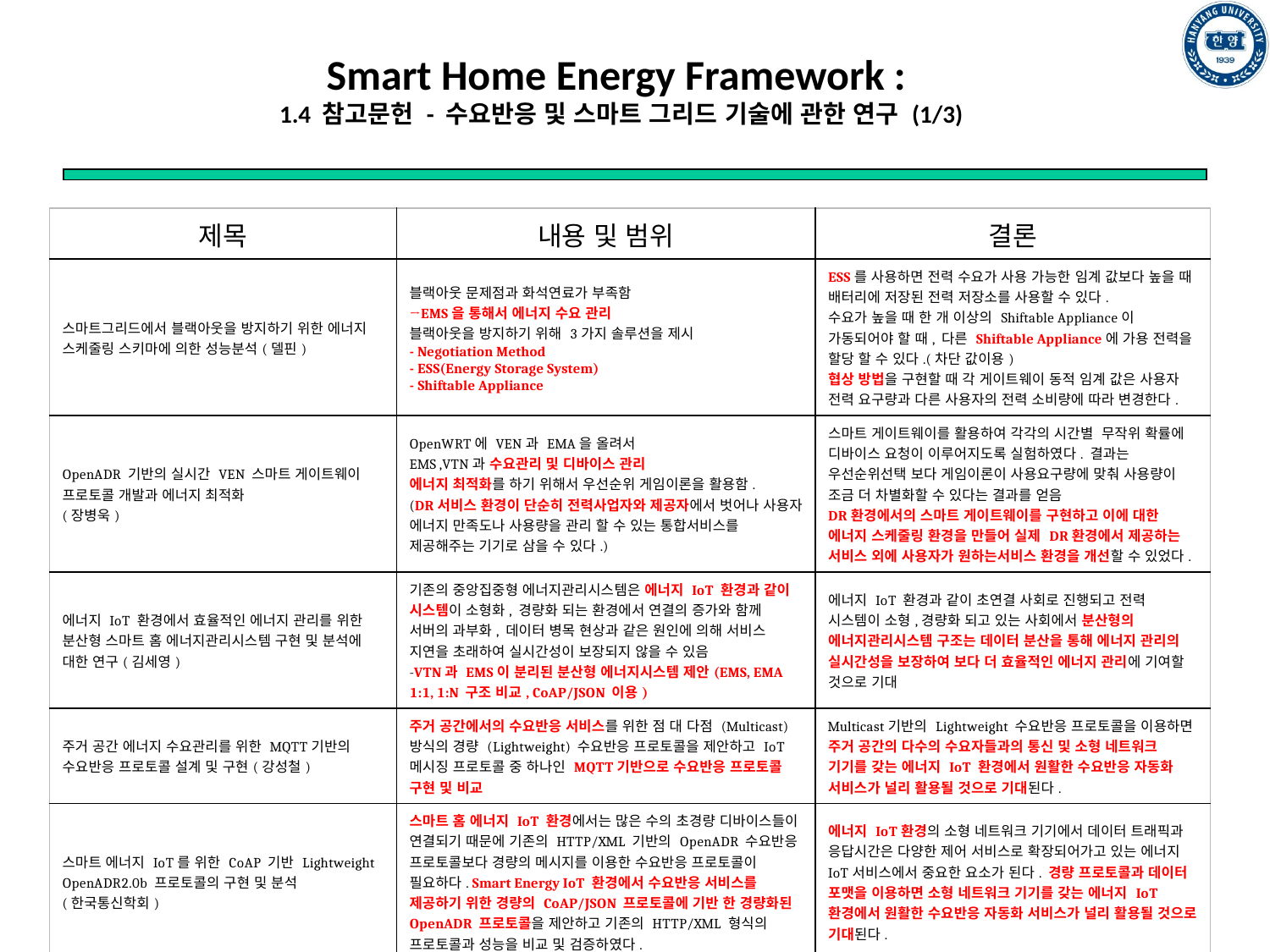

# Smart Home Energy Framework : 1.4 참고문헌 - 수요반응 및 스마트 그리드 기술에 관한 연구 (1/3)
| 제목 | 내용 및 범위 | 결론 |
| --- | --- | --- |
| 스마트그리드에서 블랙아웃을 방지하기 위한 에너지 스케줄링 스키마에 의한 성능분석(델핀) | 블랙아웃 문제점과 화석연료가 부족함 →EMS을 통해서 에너지 수요 관리 블랙아웃을 방지하기 위해 3가지 솔루션을 제시 - Negotiation Method - ESS(Energy Storage System) - Shiftable Appliance | ESS를 사용하면 전력 수요가 사용 가능한 임계 값보다 높을 때 배터리에 저장된 전력 저장소를 사용할 수 있다. 수요가 높을 때 한 개 이상의 Shiftable Appliance이 가동되어야 할 때, 다른 Shiftable Appliance에 가용 전력을 할당 할 수 있다.(차단 값이용) 협상 방법을 구현할 때 각 게이트웨이 동적 임계 값은 사용자 전력 요구량과 다른 사용자의 전력 소비량에 따라 변경한다. |
| OpenADR 기반의 실시간 VEN 스마트 게이트웨이 프로토콜 개발과 에너지 최적화 (장병욱) | OpenWRT에 VEN과 EMA을 올려서 EMS ,VTN과 수요관리 및 디바이스 관리 에너지 최적화를 하기 위해서 우선순위 게임이론을 활용함. (DR서비스 환경이 단순히 전력사업자와 제공자에서 벗어나 사용자 에너지 만족도나 사용량을 관리 할 수 있는 통합서비스를 제공해주는 기기로 삼을 수 있다.) | 스마트 게이트웨이를 활용하여 각각의 시간별 무작위 확률에 디바이스 요청이 이루어지도록 실험하였다. 결과는 우선순위선택 보다 게임이론이 사용요구량에 맞춰 사용량이 조금 더 차별화할 수 있다는 결과를 얻음 DR환경에서의 스마트 게이트웨이를 구현하고 이에 대한 에너지 스케줄링 환경을 만들어 실제 DR환경에서 제공하는 서비스 외에 사용자가 원하는서비스 환경을 개선할 수 있었다. |
| 에너지 IoT 환경에서 효율적인 에너지 관리를 위한 분산형 스마트 홈 에너지관리시스템 구현 및 분석에 대한 연구(김세영) | 기존의 중앙집중형 에너지관리시스템은 에너지 IoT 환경과 같이 시스템이 소형화, 경량화 되는 환경에서 연결의 증가와 함께 서버의 과부화, 데이터 병목 현상과 같은 원인에 의해 서비스 지연을 초래하여 실시간성이 보장되지 않을 수 있음 -VTN과 EMS이 분리된 분산형 에너지시스템 제안(EMS, EMA 1:1, 1:N 구조 비교, CoAP/JSON 이용) | 에너지 IoT 환경과 같이 초연결 사회로 진행되고 전력 시스템이 소형,경량화 되고 있는 사회에서 분산형의 에너지관리시스템 구조는 데이터 분산을 통해 에너지 관리의 실시간성을 보장하여 보다 더 효율적인 에너지 관리에 기여할 것으로 기대 |
| 주거 공간 에너지 수요관리를 위한 MQTT기반의 수요반응 프로토콜 설계 및 구현(강성철) | 주거 공간에서의 수요반응 서비스를 위한 점 대 다점 (Multicast) 방식의 경량 (Lightweight) 수요반응 프로토콜을 제안하고 IoT 메시징 프로토콜 중 하나인 MQTT기반으로 수요반응 프로토콜 구현 및 비교 | Multicast기반의 Lightweight 수요반응 프로토콜을 이용하면 주거 공간의 다수의 수요자들과의 통신 및 소형 네트워크 기기를 갖는 에너지 IoT 환경에서 원활한 수요반응 자동화 서비스가 널리 활용될 것으로 기대된다. |
| 스마트 에너지 IoT를 위한 CoAP 기반 Lightweight OpenADR2.0b 프로토콜의 구현 및 분석 (한국통신학회) | 스마트 홈 에너지 IoT 환경에서는 많은 수의 초경량 디바이스들이 연결되기 때문에 기존의 HTTP/XML 기반의 OpenADR 수요반응 프로토콜보다 경량의 메시지를 이용한 수요반응 프로토콜이 필요하다. Smart Energy IoT 환경에서 수요반응 서비스를 제공하기 위한 경량의 CoAP/JSON 프로토콜에 기반 한 경량화된 OpenADR 프로토콜을 제안하고 기존의 HTTP/XML 형식의 프로토콜과 성능을 비교 및 검증하였다. | 에너지 IoT환경의 소형 네트워크 기기에서 데이터 트래픽과 응답시간은 다양한 제어 서비스로 확장되어가고 있는 에너지 IoT서비스에서 중요한 요소가 된다. 경량 프로토콜과 데이터 포맷을 이용하면 소형 네트워크 기기를 갖는 에너지 IoT 환경에서 원활한 수요반응 자동화 서비스가 널리 활용될 것으로 기대된다. |